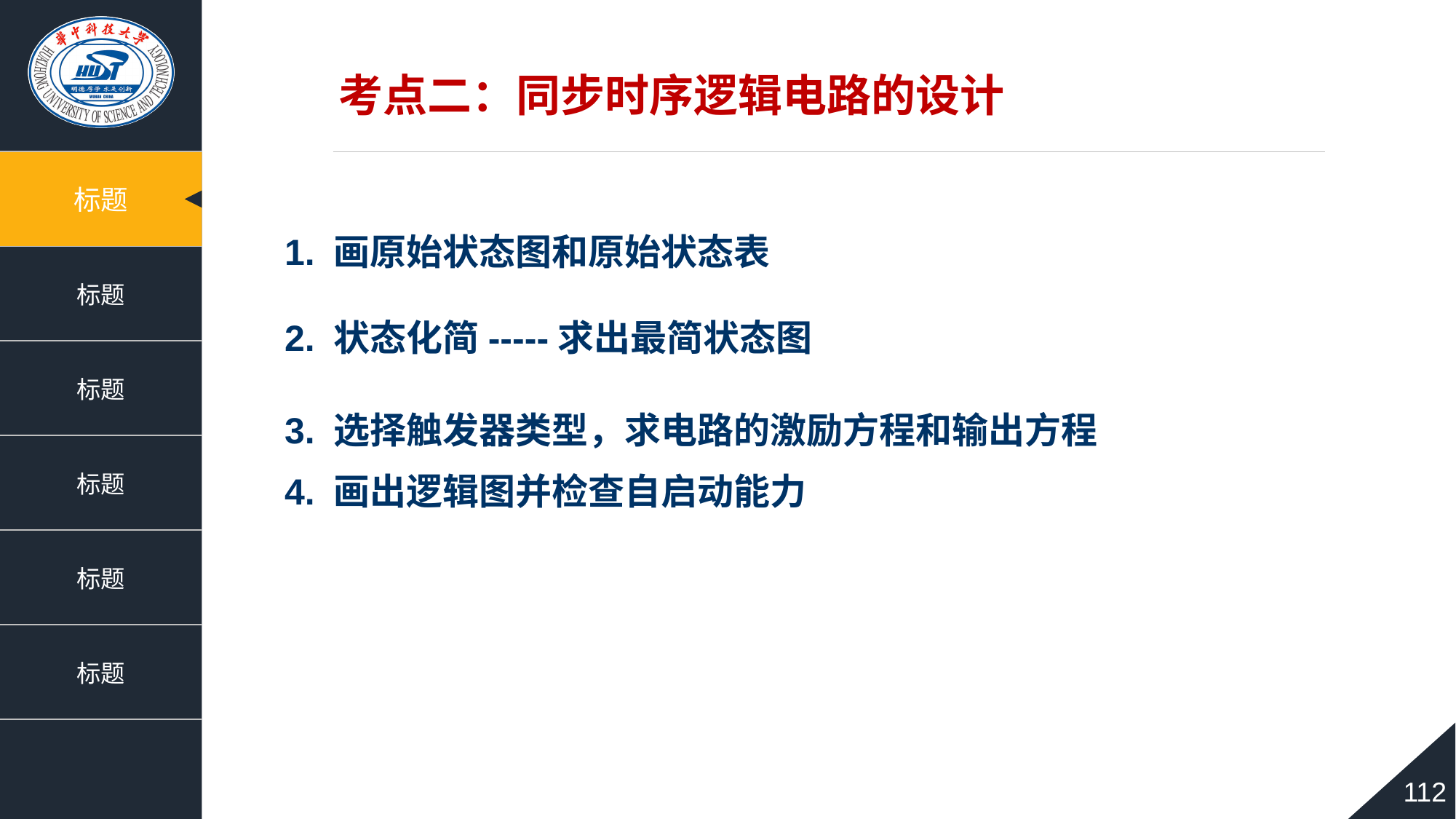

考点二：同步时序逻辑电路的设计
1. 画原始状态图和原始状态表
2. 状态化简-----求出最简状态图
3. 选择触发器类型，求电路的激励方程和输出方程
4. 画出逻辑图并检查自启动能力